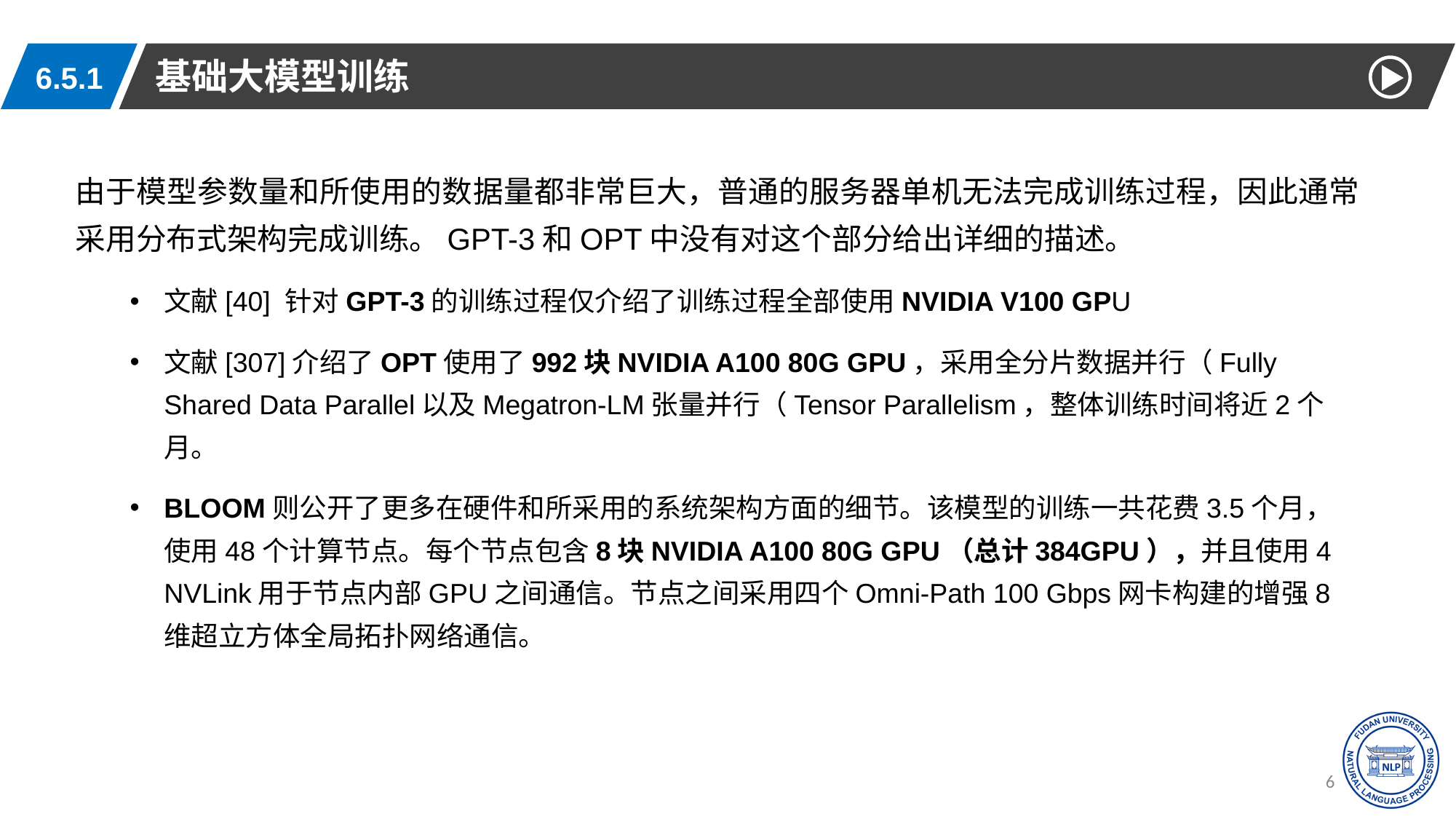

基础大模型训练
6.5.1

由于模型参数量和所使用的数据量都非常巨大，普通的服务器单机无法完成训练过程，因此通常采用分布式架构完成训练。GPT-3和OPT中没有对这个部分给出详细的描述。
文献[40] 针对GPT-3的训练过程仅介绍了训练过程全部使用NVIDIA V100 GPU
文献[307]介绍了OPT使用了992块NVIDIA A100 80G GPU，采用全分片数据并行（Fully Shared Data Parallel以及Megatron-LM张量并行（Tensor Parallelism，整体训练时间将近2个月。
BLOOM则公开了更多在硬件和所采用的系统架构方面的细节。该模型的训练一共花费3.5个月，使用48个计算节点。每个节点包含8块NVIDIA A100 80G GPU（总计384GPU），并且使用4 NVLink用于节点内部GPU之间通信。节点之间采用四个Omni-Path 100 Gbps网卡构建的增强8维超立方体全局拓扑网络通信。
60